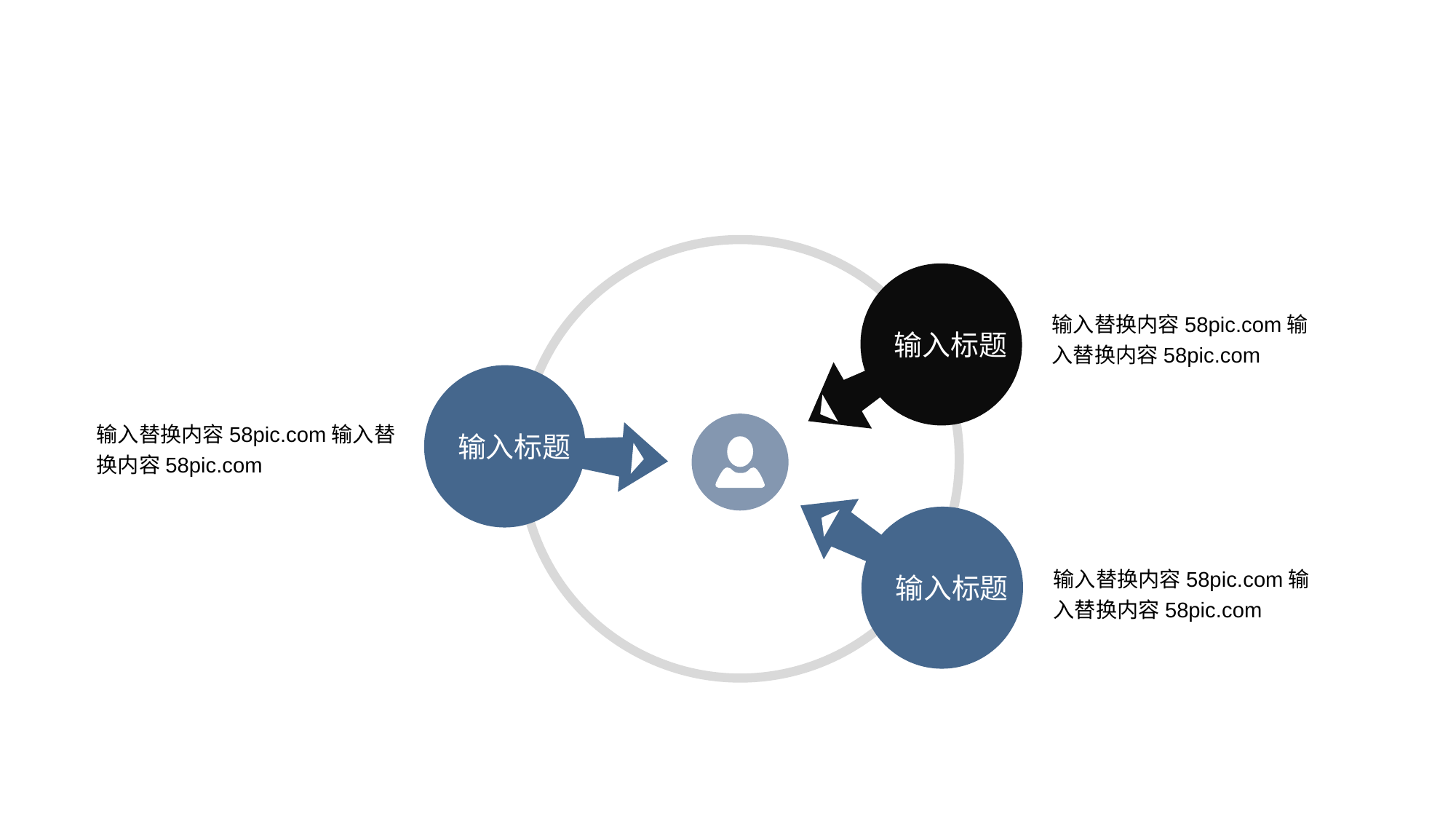

输入替换内容58pic.com输入替换内容58pic.com
输入标题

输入替换内容58pic.com输入替换内容58pic.com

输入标题

输入替换内容58pic.com输入替换内容58pic.com
输入标题